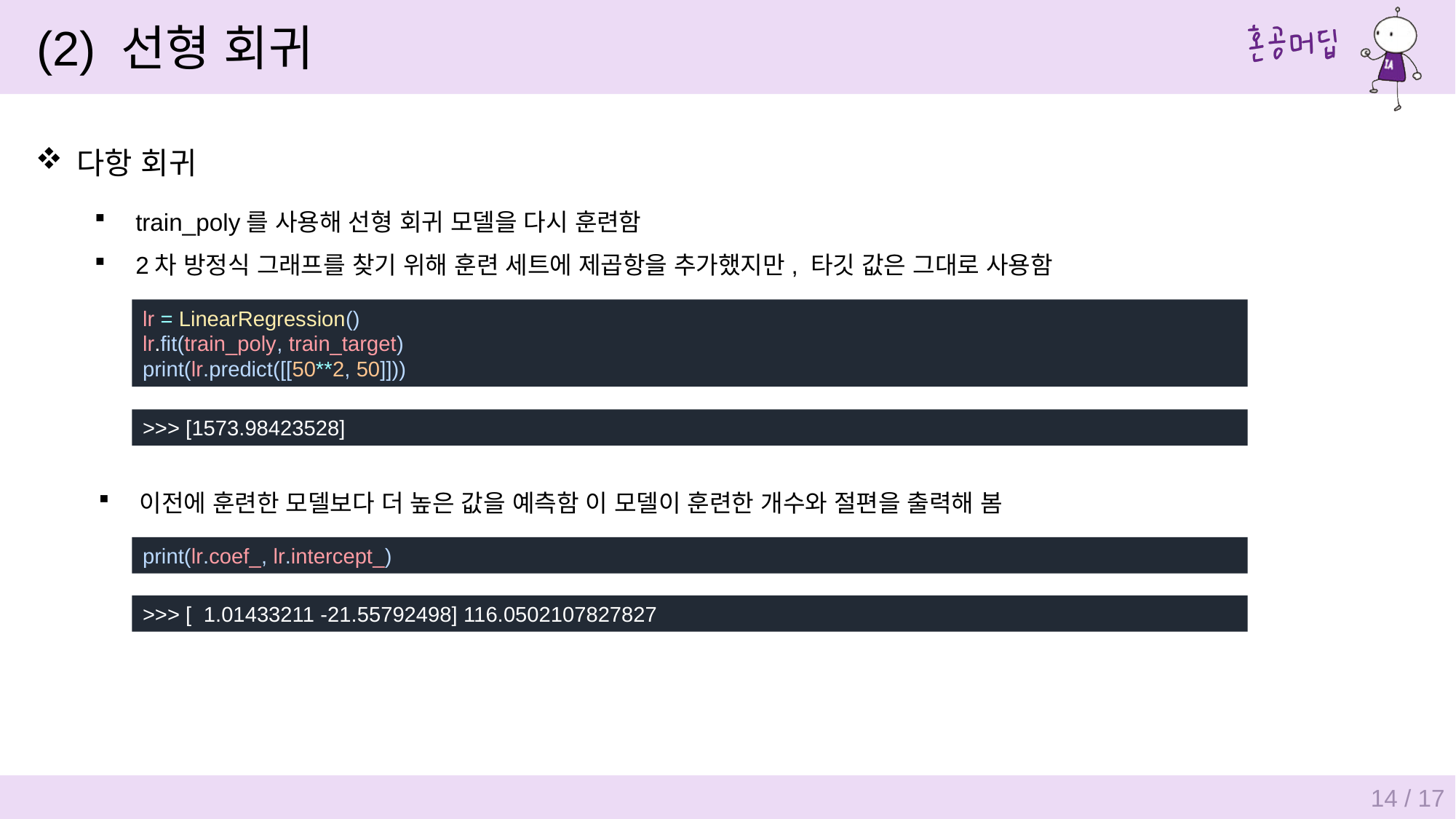

(2) 선형 회귀
다항 회귀
train_poly를 사용해 선형 회귀 모델을 다시 훈련함
2차 방정식 그래프를 찾기 위해 훈련 세트에 제곱항을 추가했지만, 타깃 값은 그대로 사용함
lr = LinearRegression()
lr.fit(train_poly, train_target)
print(lr.predict([[50**2, 50]]))
>>> [1573.98423528]
이전에 훈련한 모델보다 더 높은 값을 예측함 이 모델이 훈련한 개수와 절편을 출력해 봄
print(lr.coef_, lr.intercept_)
>>> [  1.01433211 -21.55792498] 116.0502107827827
14 / 17